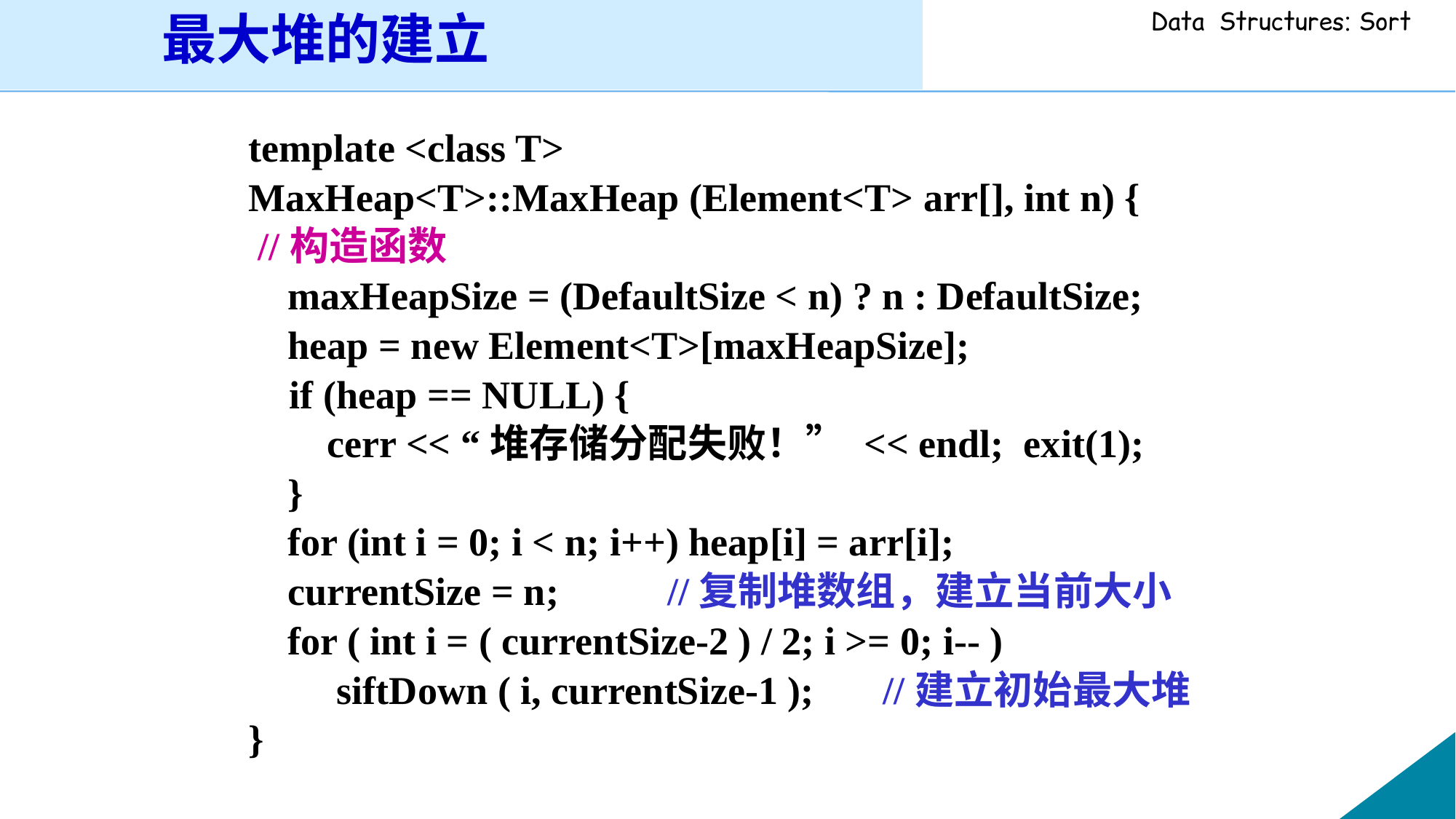

最大堆的建立
template <class T>
MaxHeap<T>::MaxHeap (Element<T> arr[], int n) {
 //构造函数
    maxHeapSize = (DefaultSize < n) ? n : DefaultSize;
    heap = new Element<T>[maxHeapSize];
	if (heap == NULL) {
        cerr << “堆存储分配失败！” << endl;  exit(1);
    }
    for (int i = 0; i < n; i++) heap[i] = arr[i];
    currentSize = n;           //复制堆数组，建立当前大小
    for ( int i = ( currentSize-2 ) / 2; i >= 0; i-- )
         siftDown ( i, currentSize-1 );       //建立初始最大堆
}